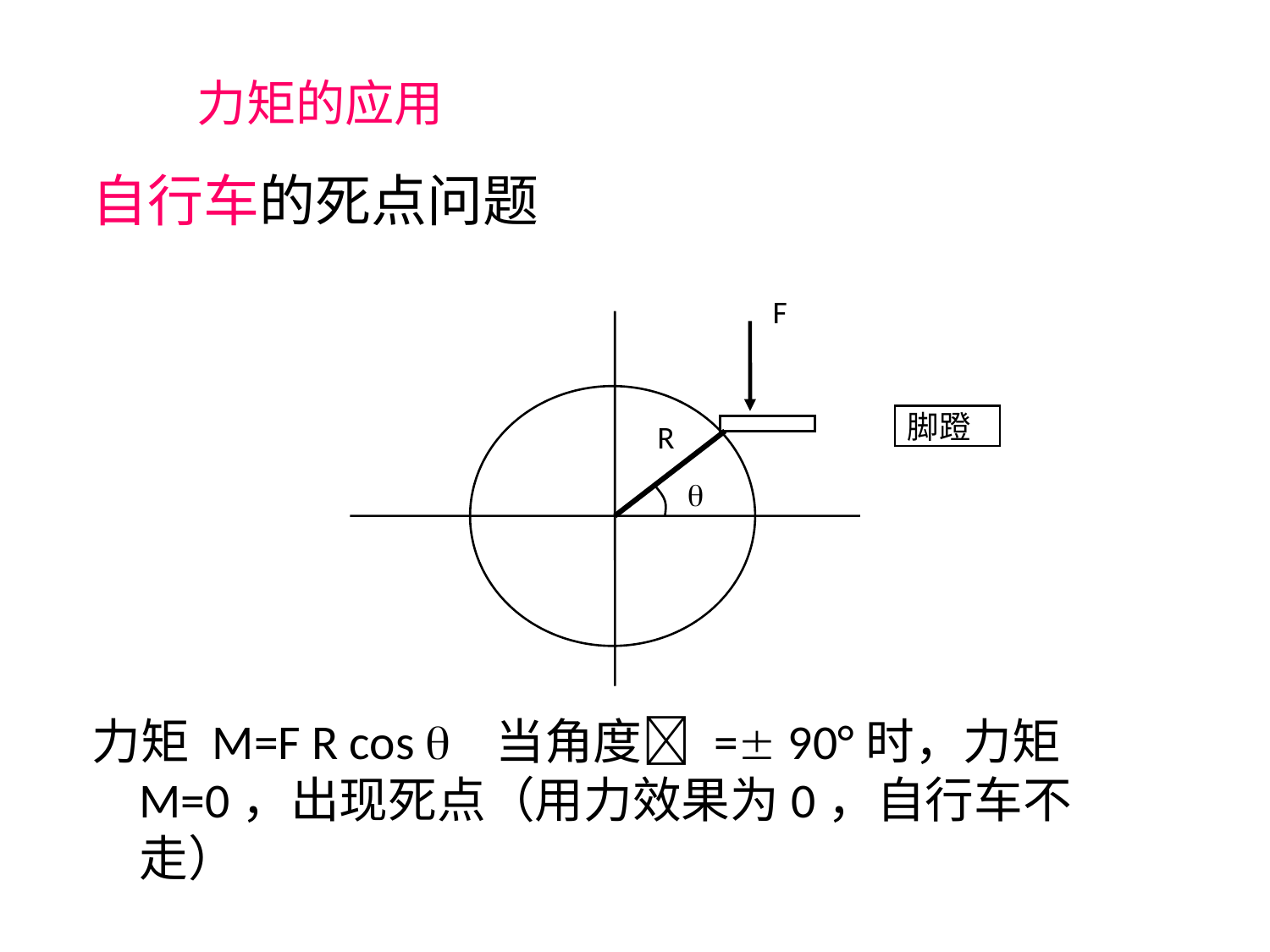

力矩的应用
自行车的死点问题

力矩 M=F R cos θ   当角度θ =± 90°时，力矩 M=0，出现死点（用力效果为0，自行车不走）
F

脚蹬
R

θ